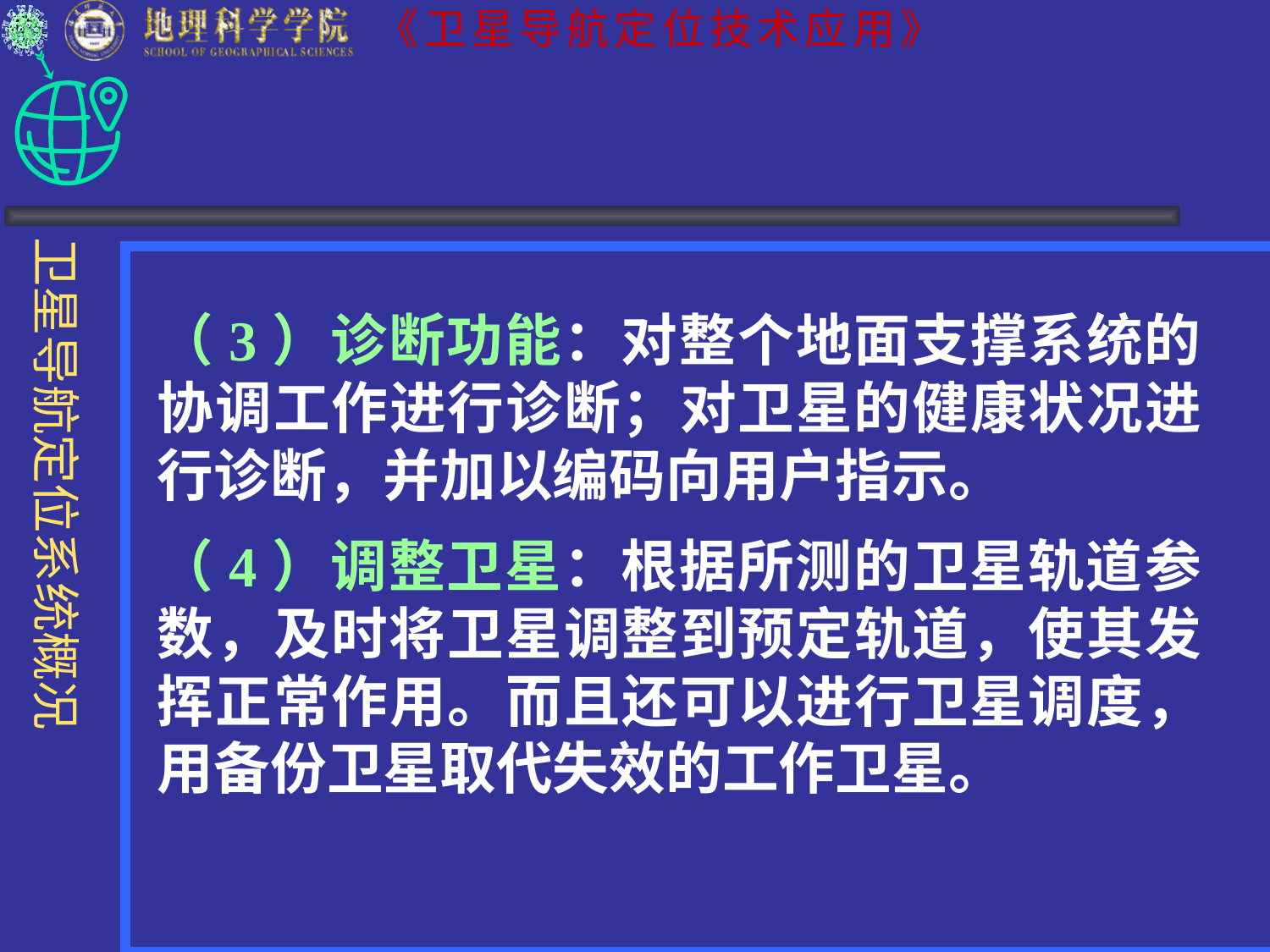

（3）诊断功能：对整个地面支撑系统的协调工作进行诊断；对卫星的健康状况进行诊断，并加以编码向用户指示。
（4）调整卫星：根据所测的卫星轨道参数，及时将卫星调整到预定轨道，使其发挥正常作用。而且还可以进行卫星调度，用备份卫星取代失效的工作卫星。